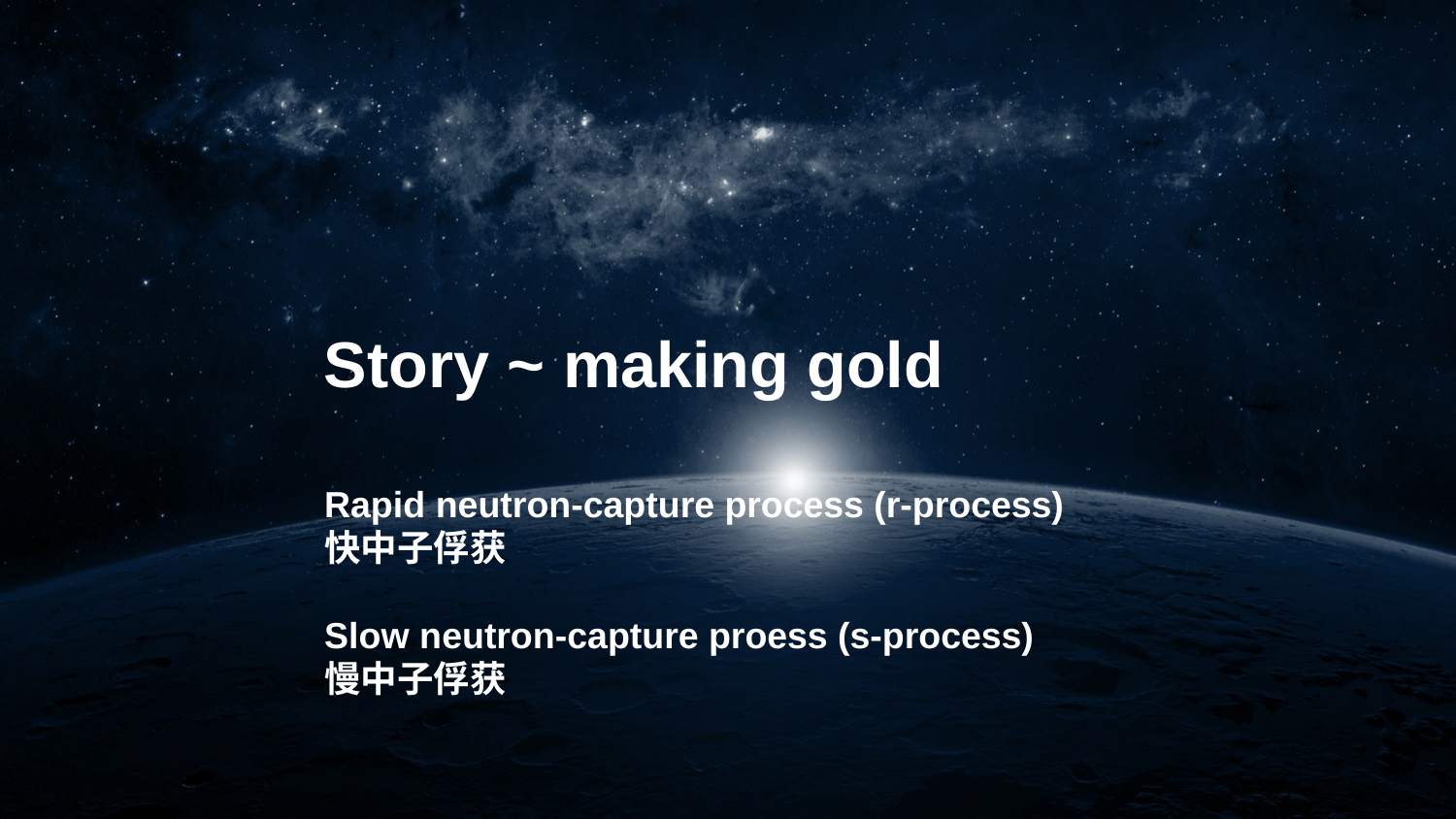

Story ~ making gold
Rapid neutron-capture process (r-process)
快中子俘获

Slow neutron-capture proess (s-process)
慢中子俘获